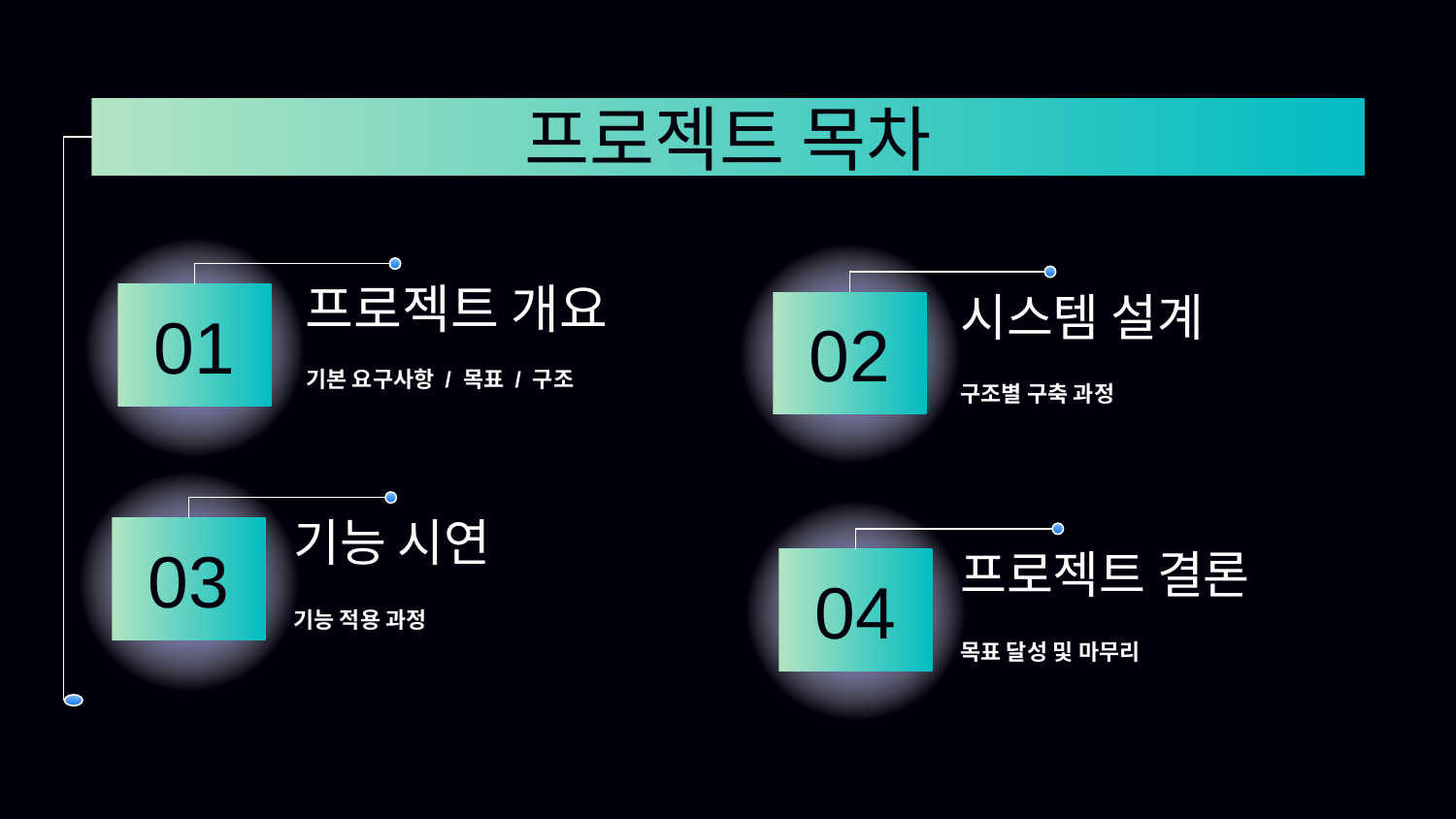

# 프로젝트 목차

프로젝트 개요

시스템 설계

01
02
기본 요구사항 / 목표 / 구조
구조별 구축 과정

기능 시연

프로젝트 결론
03

04
기능 적용 과정
목표 달성 및 마무리